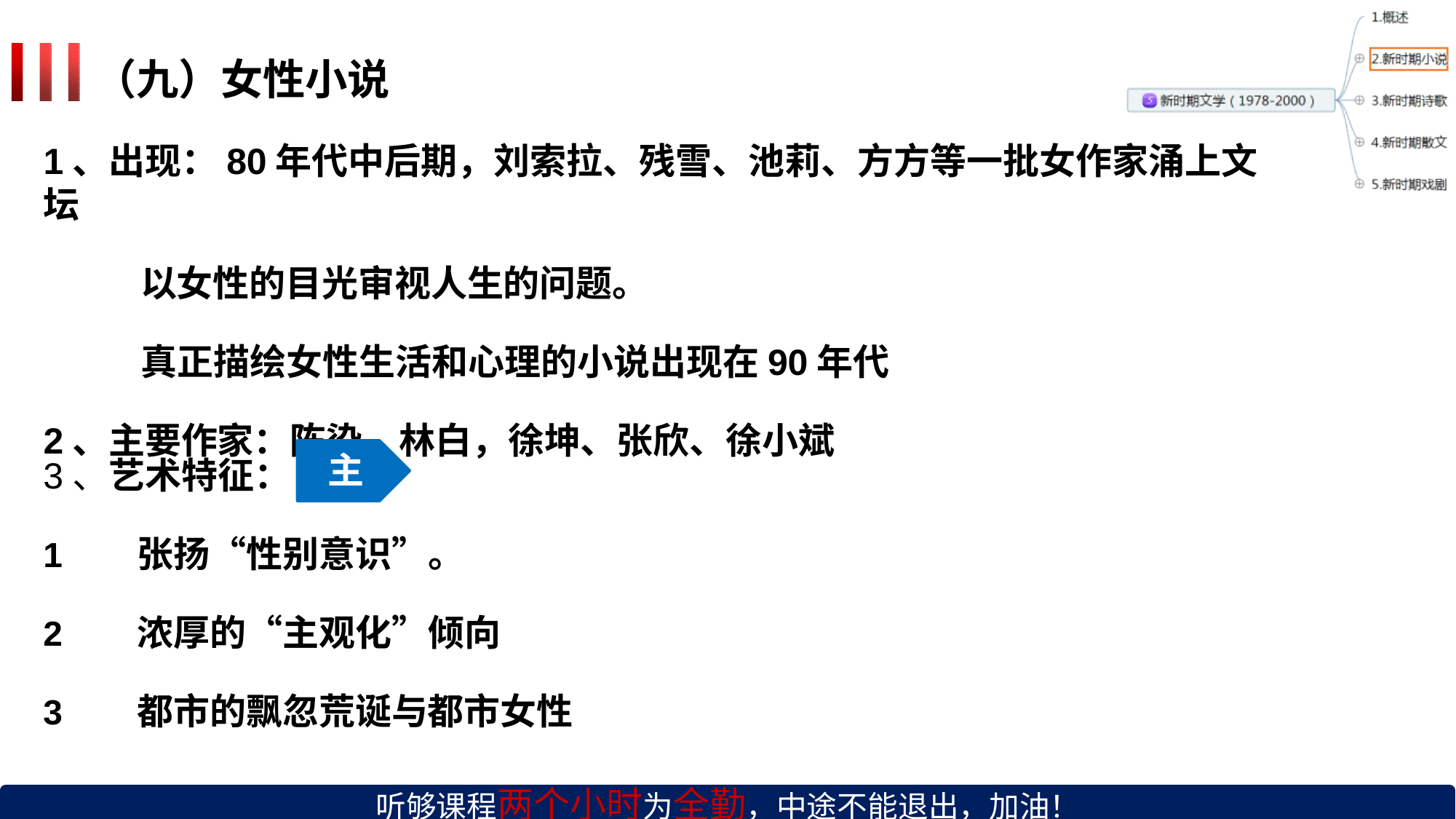

# （九）女性小说
1、出现：80年代中后期，刘索拉、残雪、池莉、方方等一批女作家涌上文坛
以女性的目光审视人生的问题。
真正描绘女性生活和心理的小说出现在90年代
2、主要作家：陈染，林白，徐坤、张欣、徐小斌

主
3、艺术特征：
张扬“性别意识”。
浓厚的“主观化”倾向
都市的飘忽荒诞与都市女性

听够课程两个小时为全勤，中途不能退出，加油！